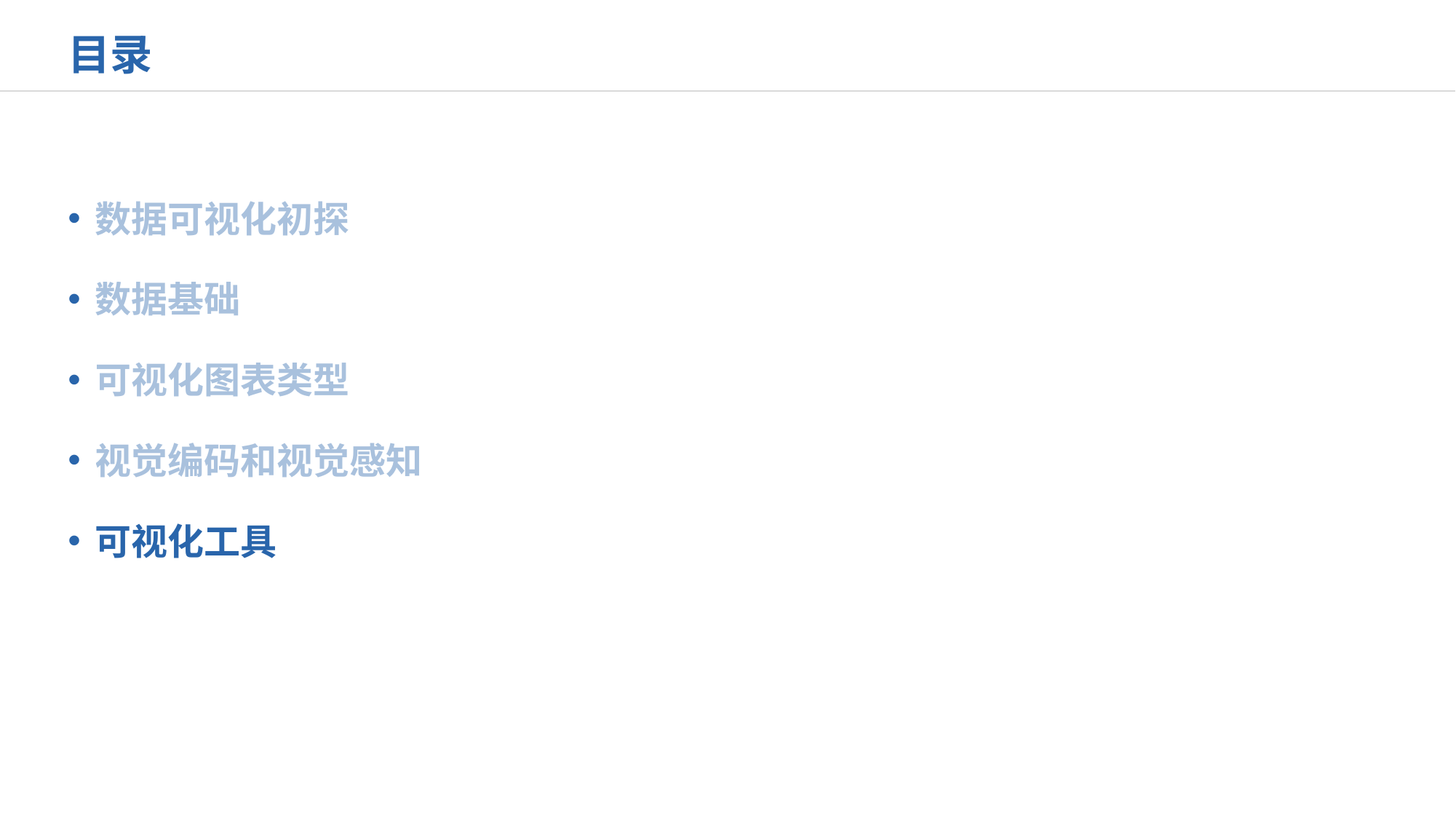

目录
数据可视化初探
数据基础
可视化图表类型
视觉编码和视觉感知
可视化工具